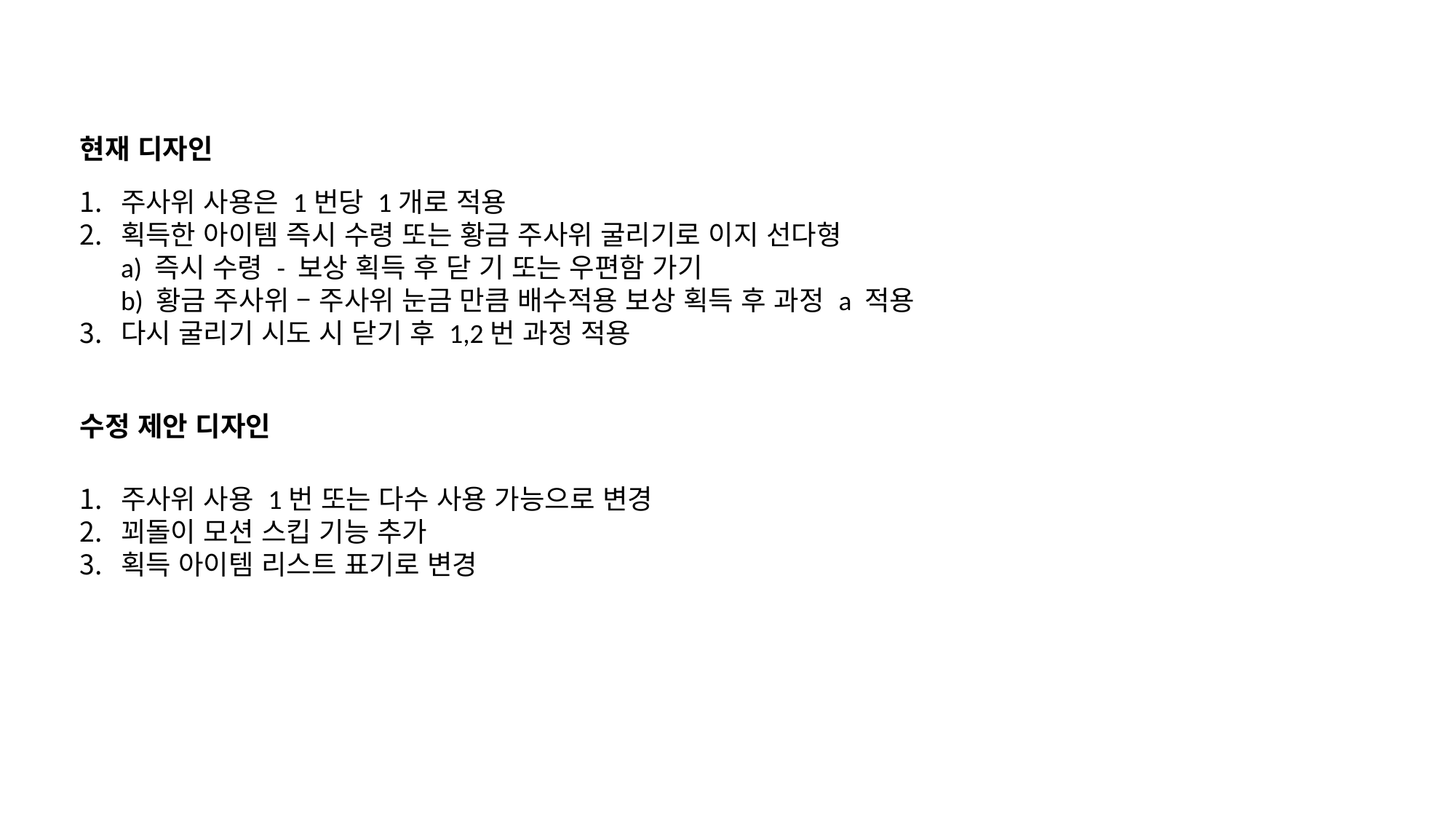

현재 디자인
주사위 사용은 1번당 1개로 적용
획득한 아이템 즉시 수령 또는 황금 주사위 굴리기로 이지 선다형
a) 즉시 수령 - 보상 획득 후 닫 기 또는 우편함 가기
b) 황금 주사위 – 주사위 눈금 만큼 배수적용 보상 획득 후 과정 a 적용
다시 굴리기 시도 시 닫기 후 1,2번 과정 적용
수정 제안 디자인
주사위 사용 1번 또는 다수 사용 가능으로 변경
꾀돌이 모션 스킵 기능 추가
획득 아이템 리스트 표기로 변경